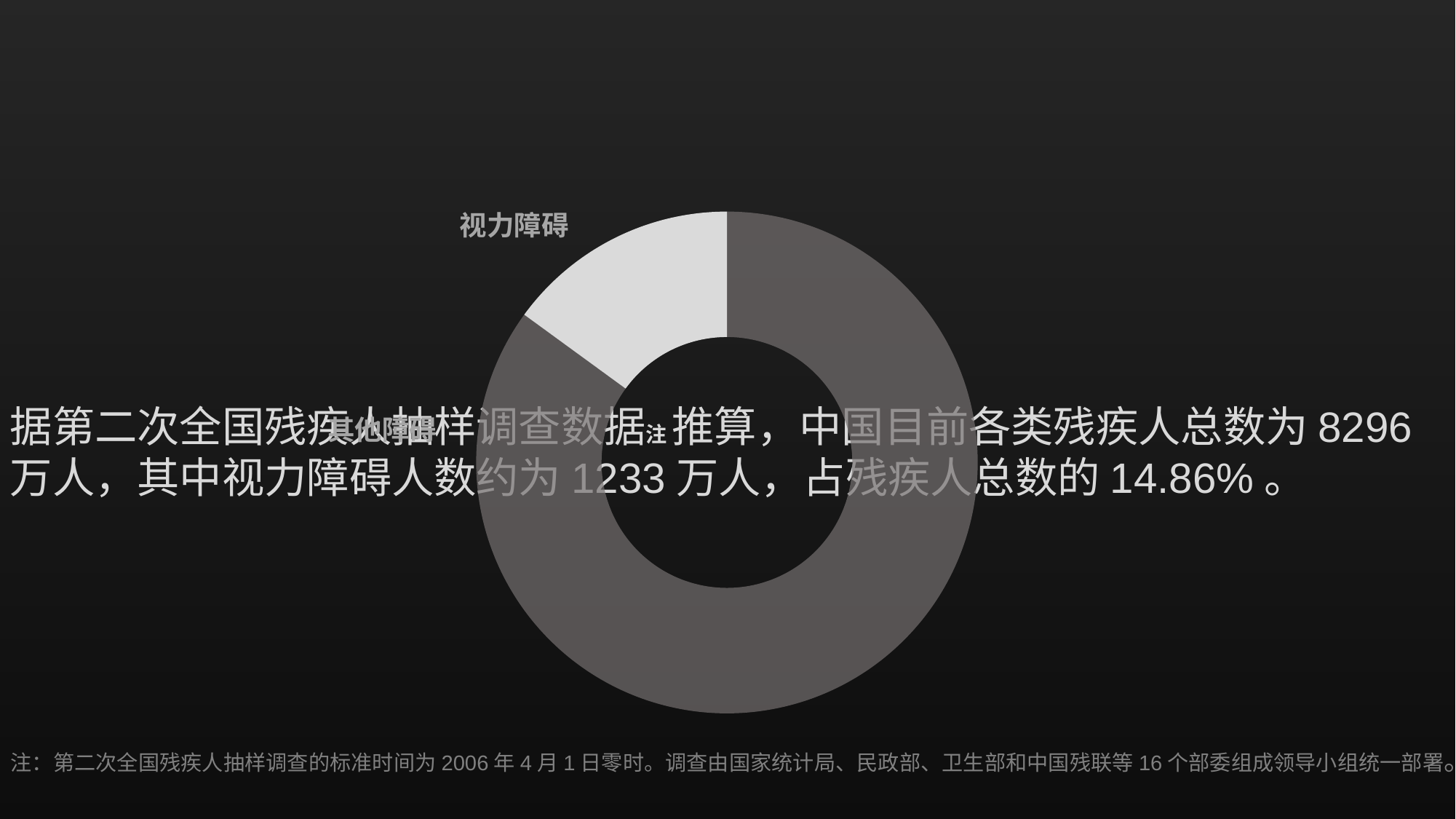

### Chart:

| Category |   |
|---|---|
| 残疾人 | 7000.0 |
| 视力障碍 | 1233.0 |
视力障碍
据第二次全国残疾人抽样调查数据注 推算，中国目前各类残疾人总数为8296万人，其中视力障碍人数约为1233万人，占残疾人总数的14.86%。
其他障碍
注：第二次全国残疾人抽样调查的标准时间为2006年4月1日零时。调查由国家统计局、民政部、卫生部和中国残联等16个部委组成领导小组统一部署。